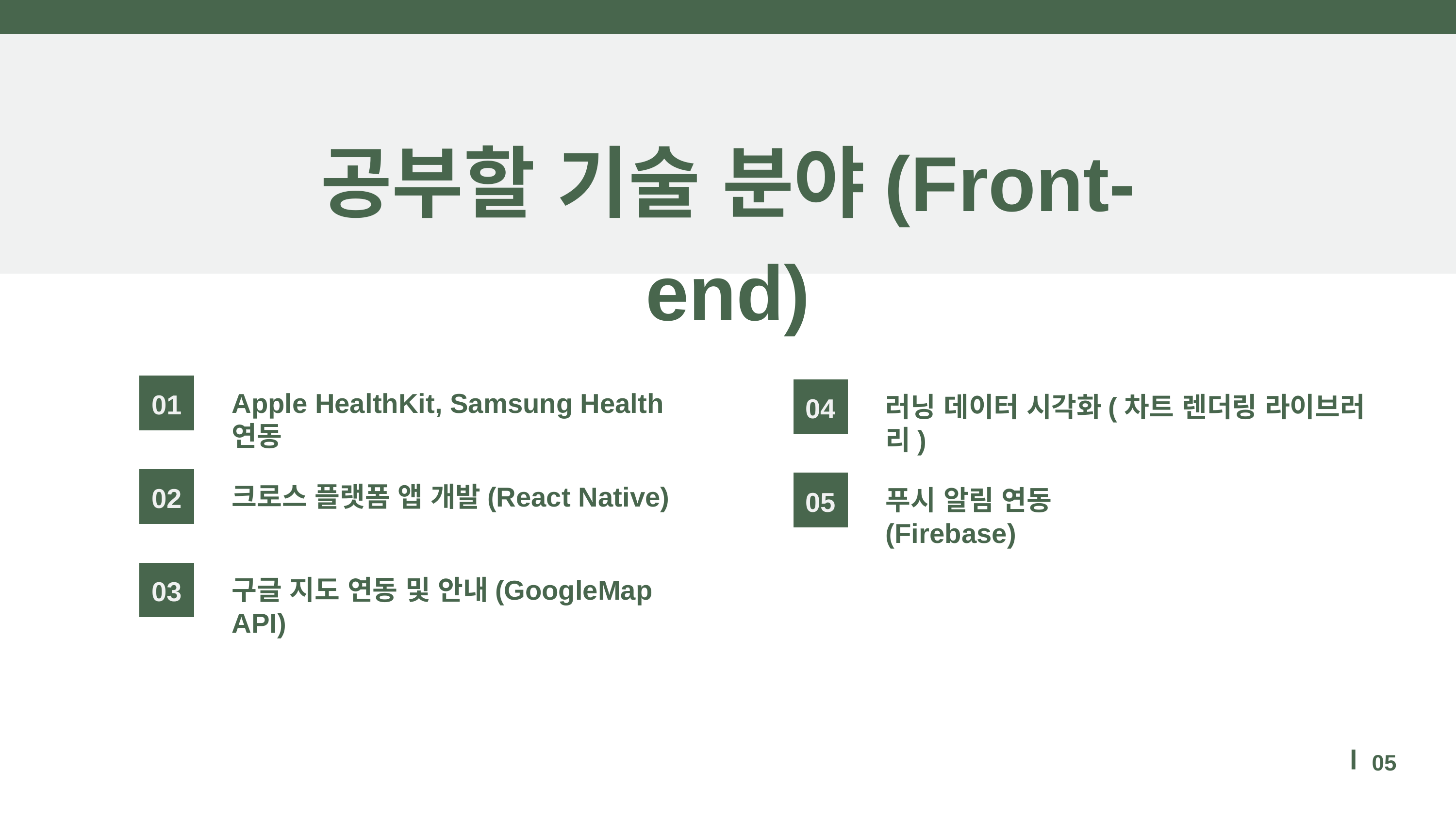

공부할 기술 분야(Front-end)

01

04
Apple HealthKit, Samsung Health 연동
러닝 데이터 시각화(차트 렌더링 라이브러리)

02

05
크로스 플랫폼 앱 개발(React Native)
푸시 알림 연동(Firebase)

03
구글 지도 연동 및 안내(GoogleMap API)
05